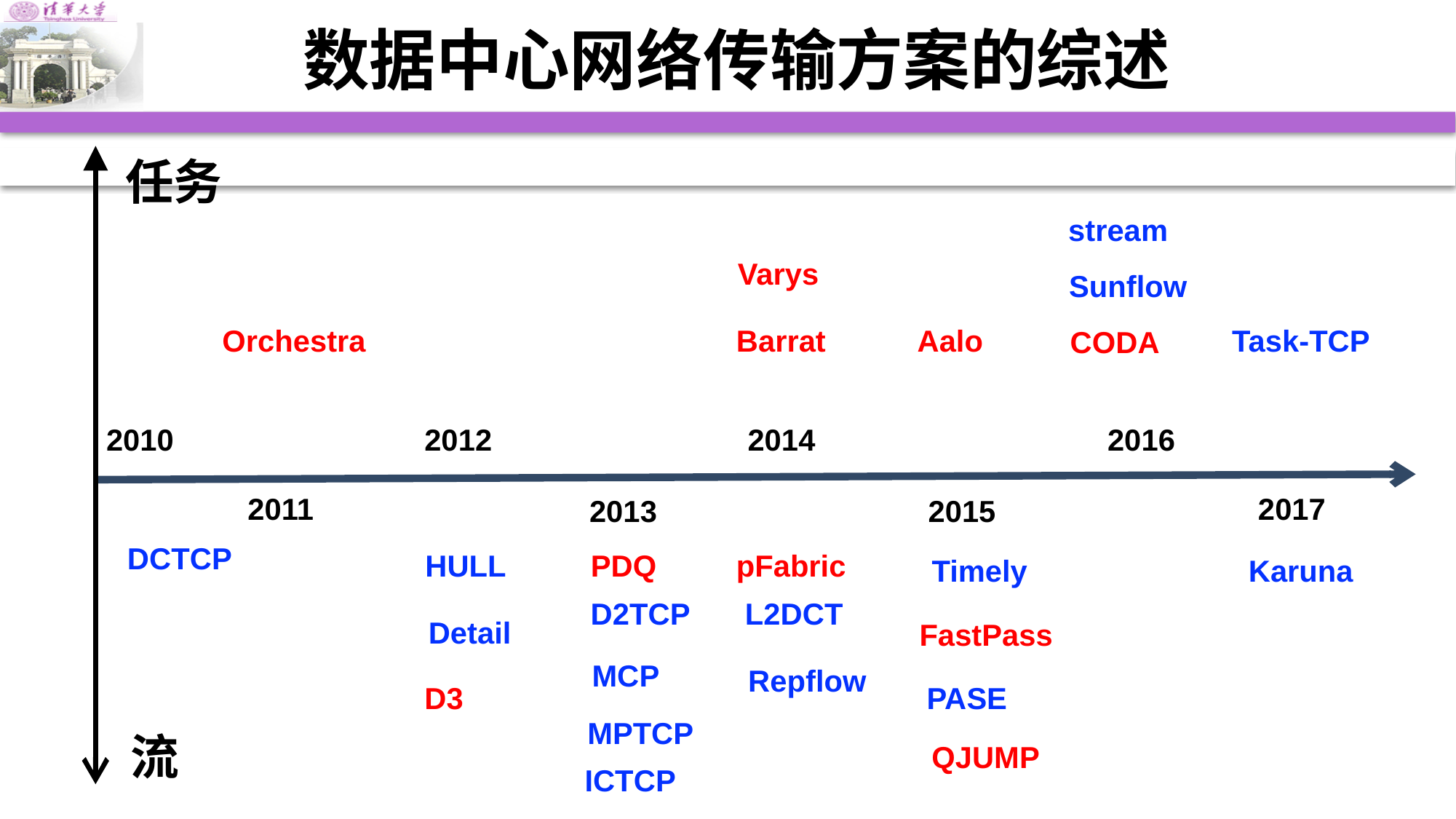

# 数据中心网络传输方案的综述
任务
stream
Varys
Sunflow
Orchestra
Barrat
Aalo
Task-TCP
CODA
2010
2012
2014
2016
2011
2017
2013
2015
DCTCP
HULL
PDQ
pFabric
Timely
Karuna
D2TCP
L2DCT
Detail
FastPass
MCP
Repflow
D3
PASE
MPTCP
流
QJUMP
ICTCP